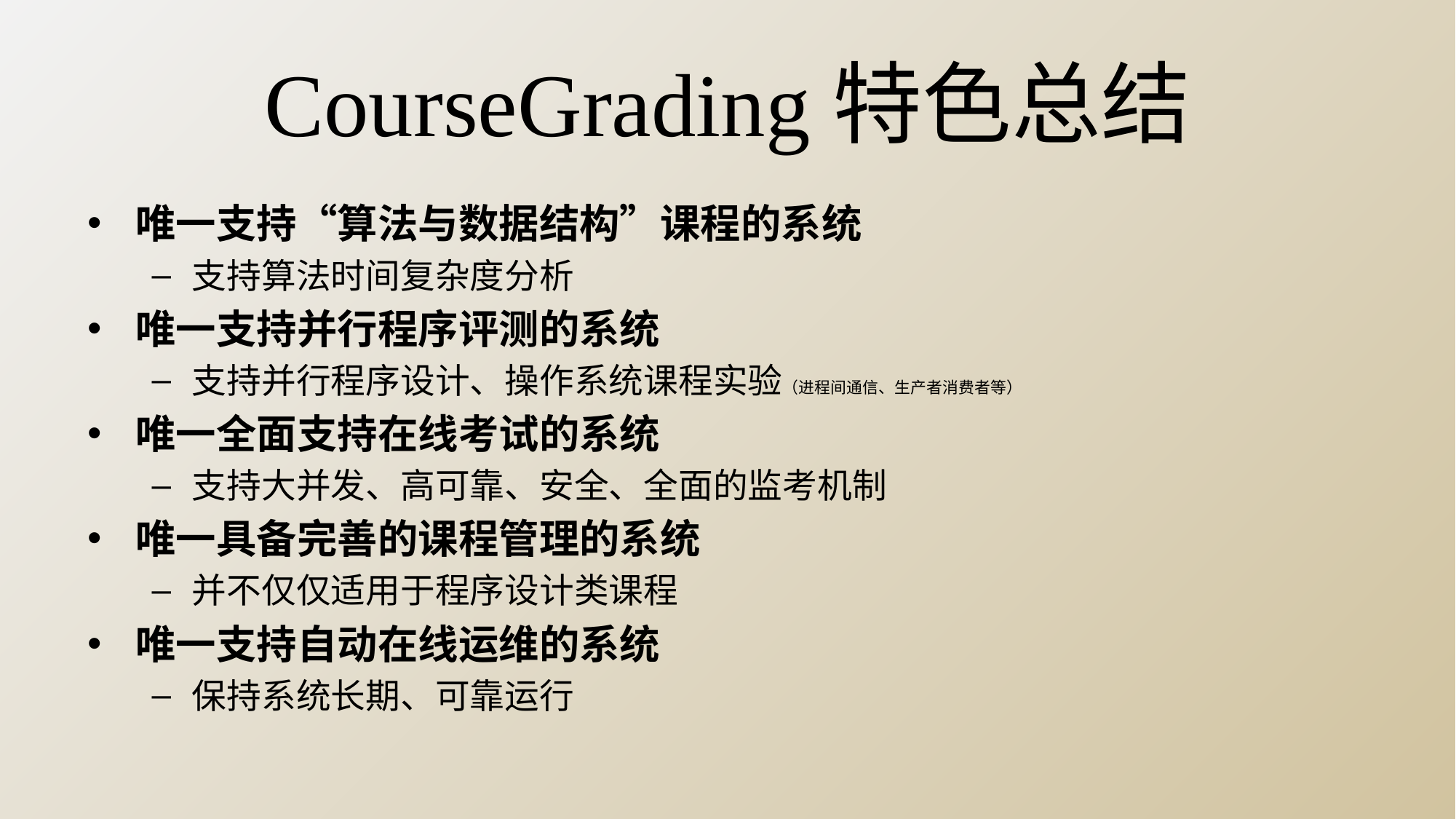

# CourseGrading特色总结
唯一支持“算法与数据结构”课程的系统
支持算法时间复杂度分析
唯一支持并行程序评测的系统
支持并行程序设计、操作系统课程实验（进程间通信、生产者消费者等）
唯一全面支持在线考试的系统
支持大并发、高可靠、安全、全面的监考机制
唯一具备完善的课程管理的系统
并不仅仅适用于程序设计类课程
唯一支持自动在线运维的系统
保持系统长期、可靠运行